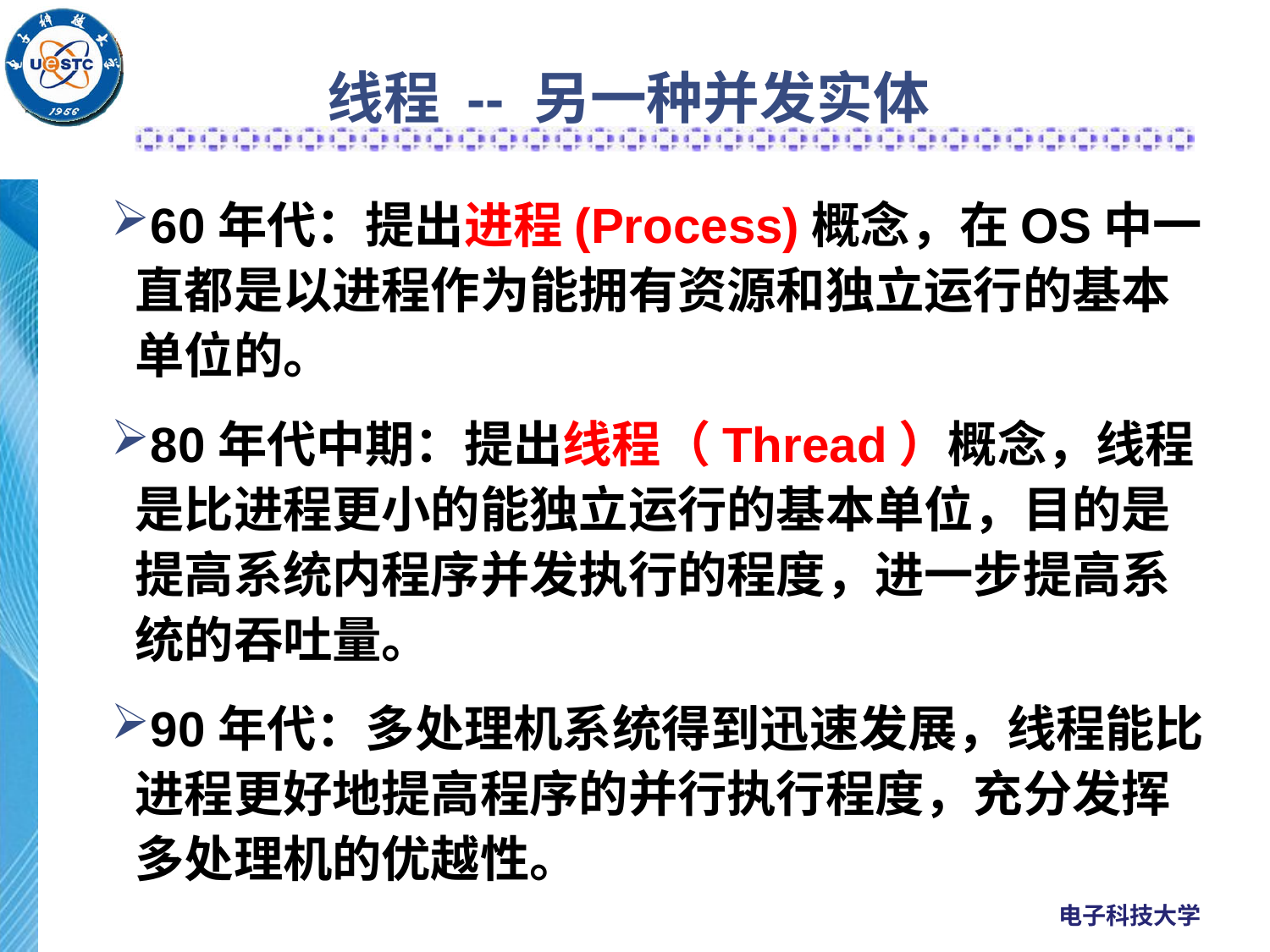

# 线程 -- 另一种并发实体
60年代：提出进程(Process)概念，在OS中一直都是以进程作为能拥有资源和独立运行的基本单位的。
80年代中期：提出线程（Thread）概念，线程是比进程更小的能独立运行的基本单位，目的是提高系统内程序并发执行的程度，进一步提高系统的吞吐量。
90年代：多处理机系统得到迅速发展，线程能比进程更好地提高程序的并行执行程度，充分发挥多处理机的优越性。